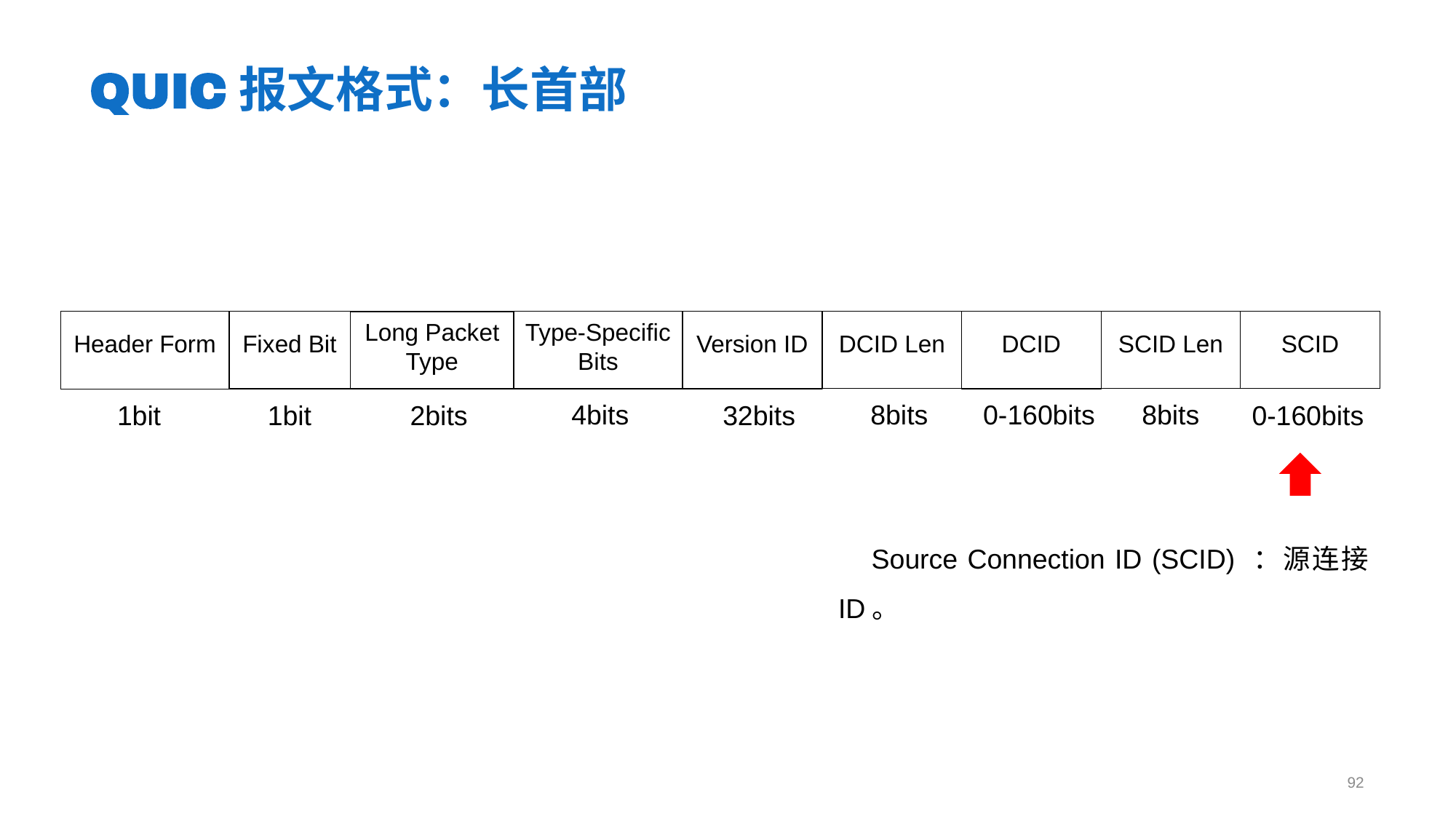

# QUIC报文格式：长首部
Type-Specific Bits
Version ID
DCID Len
DCID
SCID Len
SCID
Fixed Bit
Long Packet Type
Header Form
0-160bits
8bits
4bits
8bits
1bit
1bit
2bits
0-160bits
32bits

Source Connection ID (SCID) ：源连接ID。
92